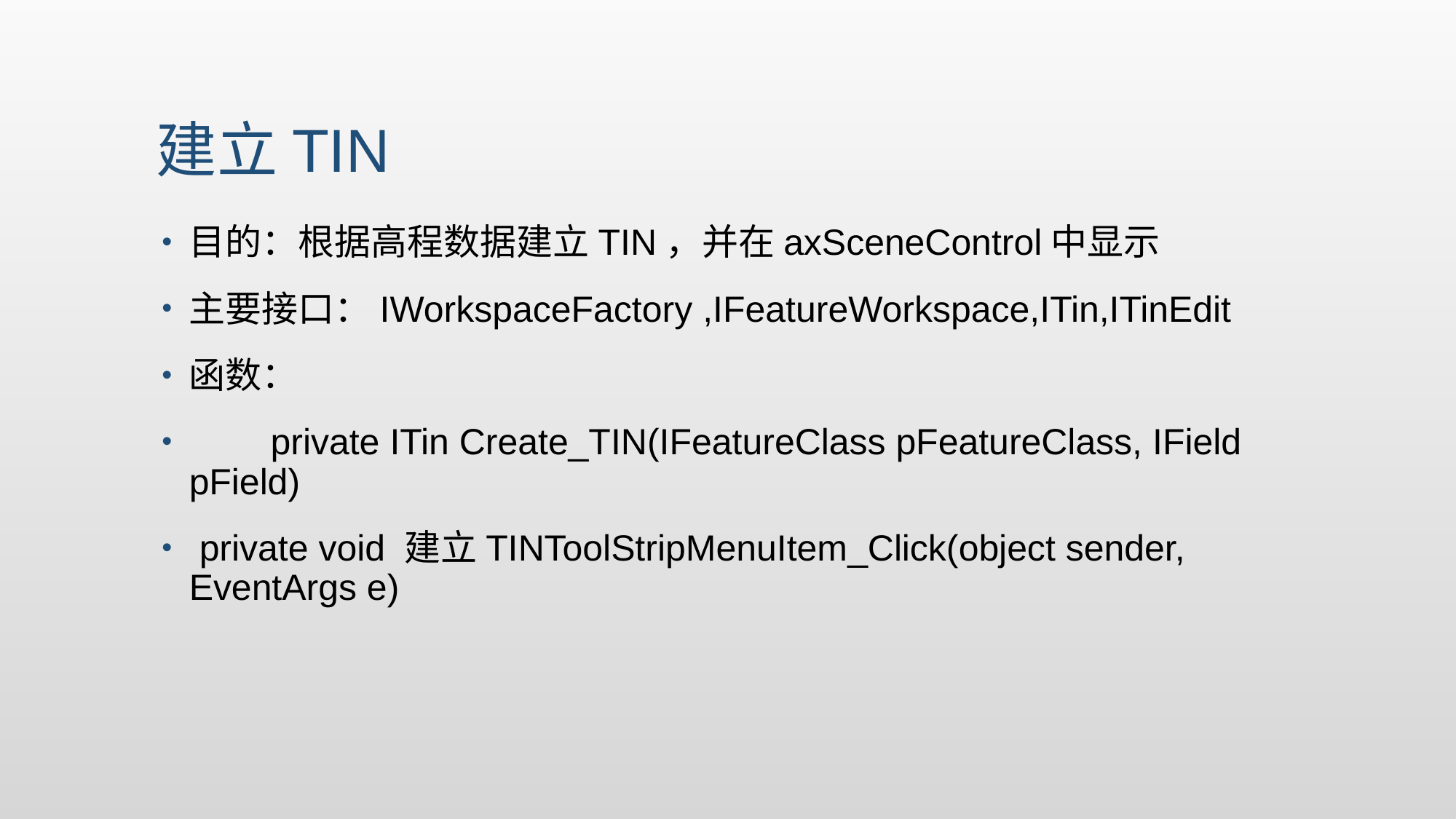

# 建立TIN
目的：根据高程数据建立TIN，并在axSceneControl中显示
主要接口：IWorkspaceFactory ,IFeatureWorkspace,ITin,ITinEdit
函数：
        private ITin Create_TIN(IFeatureClass pFeatureClass, IField pField)
 private void 建立TINToolStripMenuItem_Click(object sender, EventArgs e)